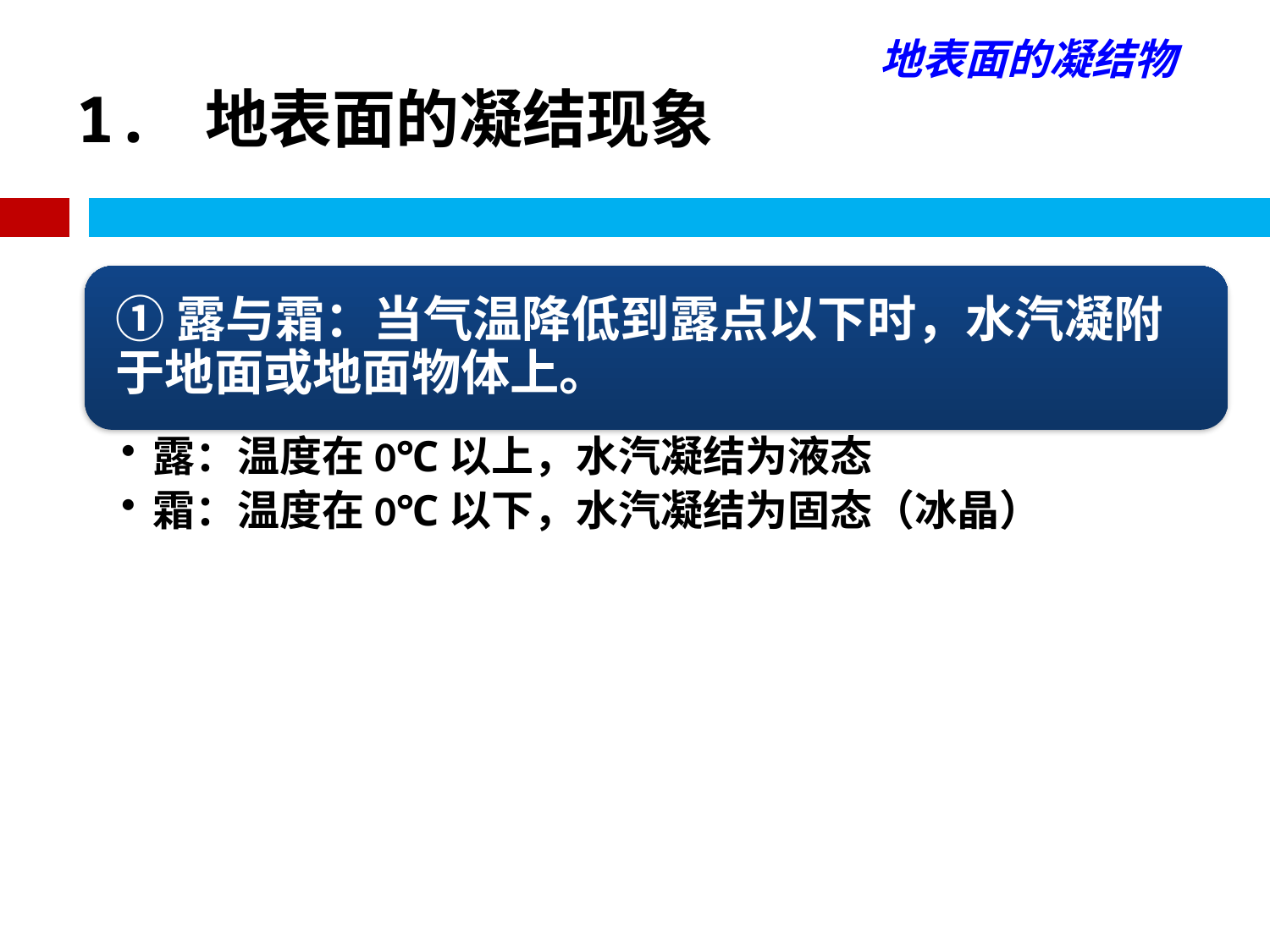

地表面的凝结物
# 1. 地表面的凝结现象
①露与霜：当气温降低到露点以下时，水汽凝附于地面或地面物体上。
露：温度在0℃以上，水汽凝结为液态
霜：温度在0℃以下，水汽凝结为固态（冰晶）